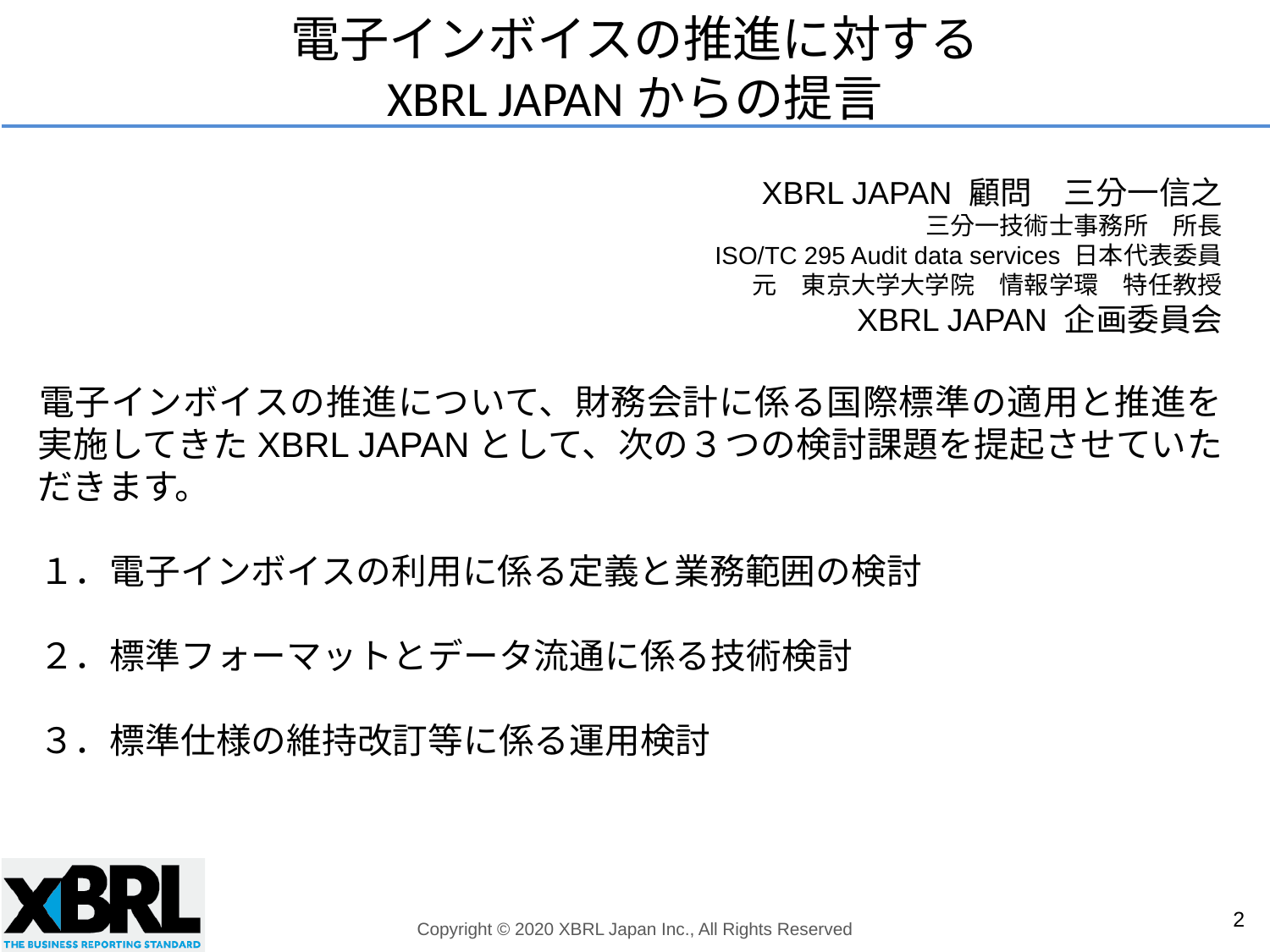

# 電子インボイスの推進に対する XBRL JAPANからの提言
XBRL JAPAN 顧問　三分一信之
三分一技術士事務所　所長
ISO/TC 295 Audit data services 日本代表委員
元　東京大学大学院　情報学環　特任教授
XBRL JAPAN 企画委員会

電子インボイスの推進について、財務会計に係る国際標準の適用と推進を実施してきたXBRL JAPANとして、次の３つの検討課題を提起させていただきます。

１．電子インボイスの利用に係る定義と業務範囲の検討

２．標準フォーマットとデータ流通に係る技術検討

３．標準仕様の維持改訂等に係る運用検討